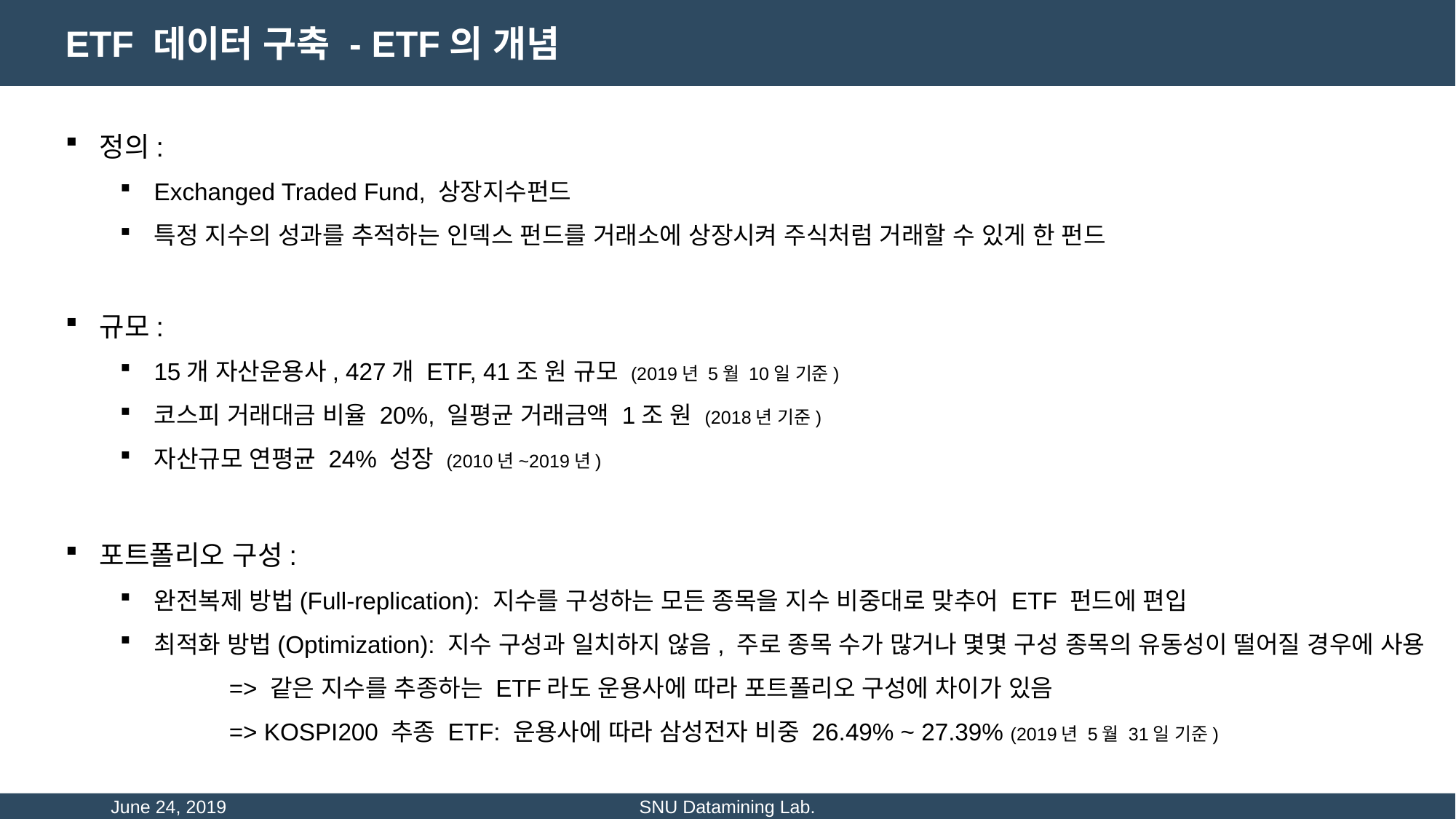

ETF 데이터 구축 - ETF의 개념
정의:
Exchanged Traded Fund, 상장지수펀드
특정 지수의 성과를 추적하는 인덱스 펀드를 거래소에 상장시켜 주식처럼 거래할 수 있게 한 펀드

규모:
15개 자산운용사, 427개 ETF, 41조 원 규모 (2019년 5월 10일 기준)
코스피 거래대금 비율 20%, 일평균 거래금액 1조 원 (2018년 기준)
자산규모 연평균 24% 성장 (2010년~2019년)

포트폴리오 구성:
완전복제 방법(Full-replication): 지수를 구성하는 모든 종목을 지수 비중대로 맞추어 ETF 펀드에 편입
최적화 방법(Optimization): 지수 구성과 일치하지 않음, 주로 종목 수가 많거나 몇몇 구성 종목의 유동성이 떨어질 경우에 사용
	=> 같은 지수를 추종하는 ETF라도 운용사에 따라 포트폴리오 구성에 차이가 있음
	=> KOSPI200 추종 ETF: 운용사에 따라 삼성전자 비중 26.49% ~ 27.39% (2019년 5월 31일 기준)

June 24, 2019
SNU Datamining Lab.